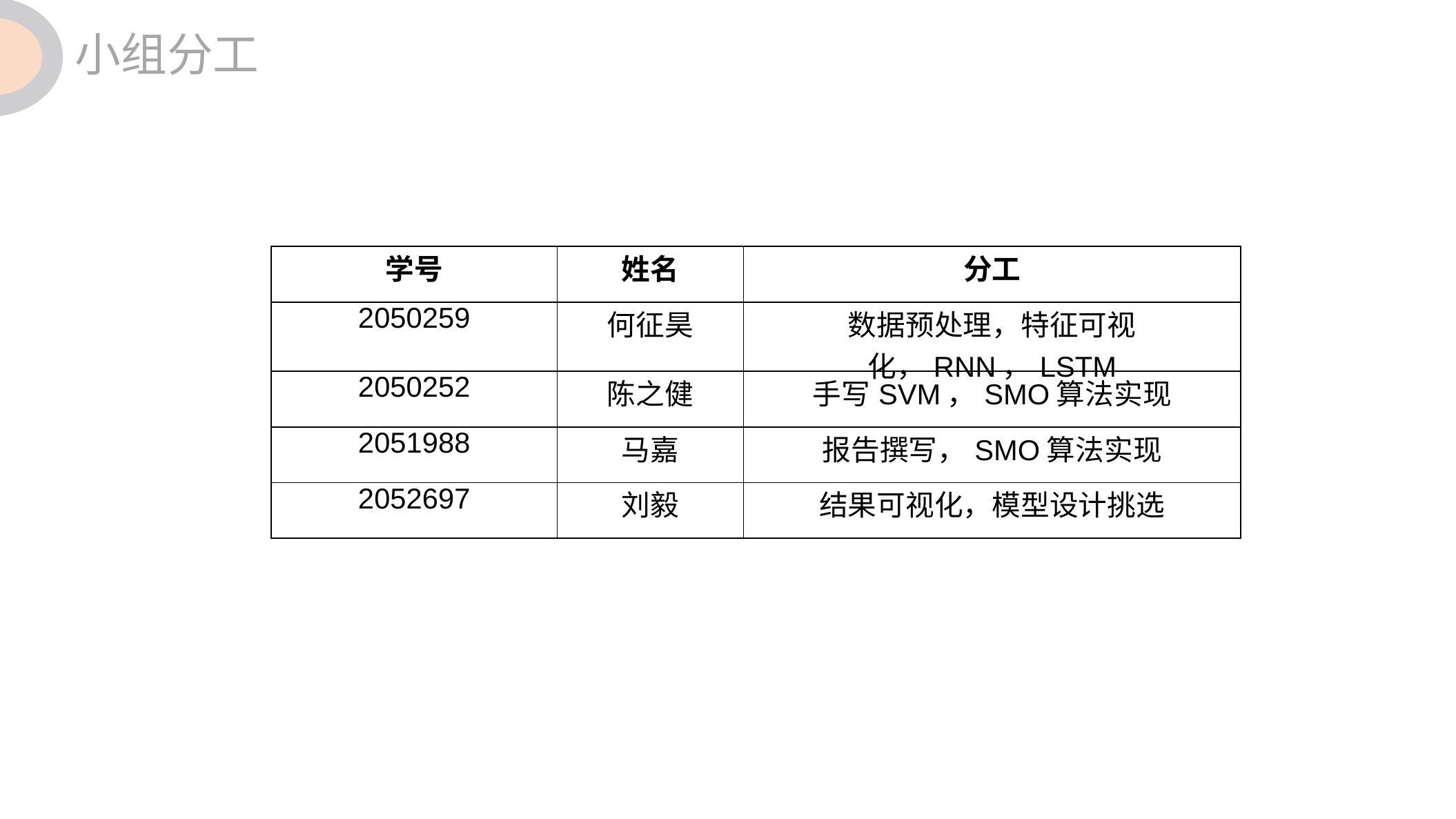

小组分工

| 学号 | 姓名 | 分工 |
| --- | --- | --- |
| 2050259 | 何征昊 | 数据预处理，特征可视化，RNN，LSTM |
| 2050252 | 陈之健 | 手写SVM，SMO算法实现 |
| 2051988 | 马嘉 | 报告撰写，SMO算法实现 |
| 2052697 | 刘毅 | 结果可视化，模型设计挑选 |